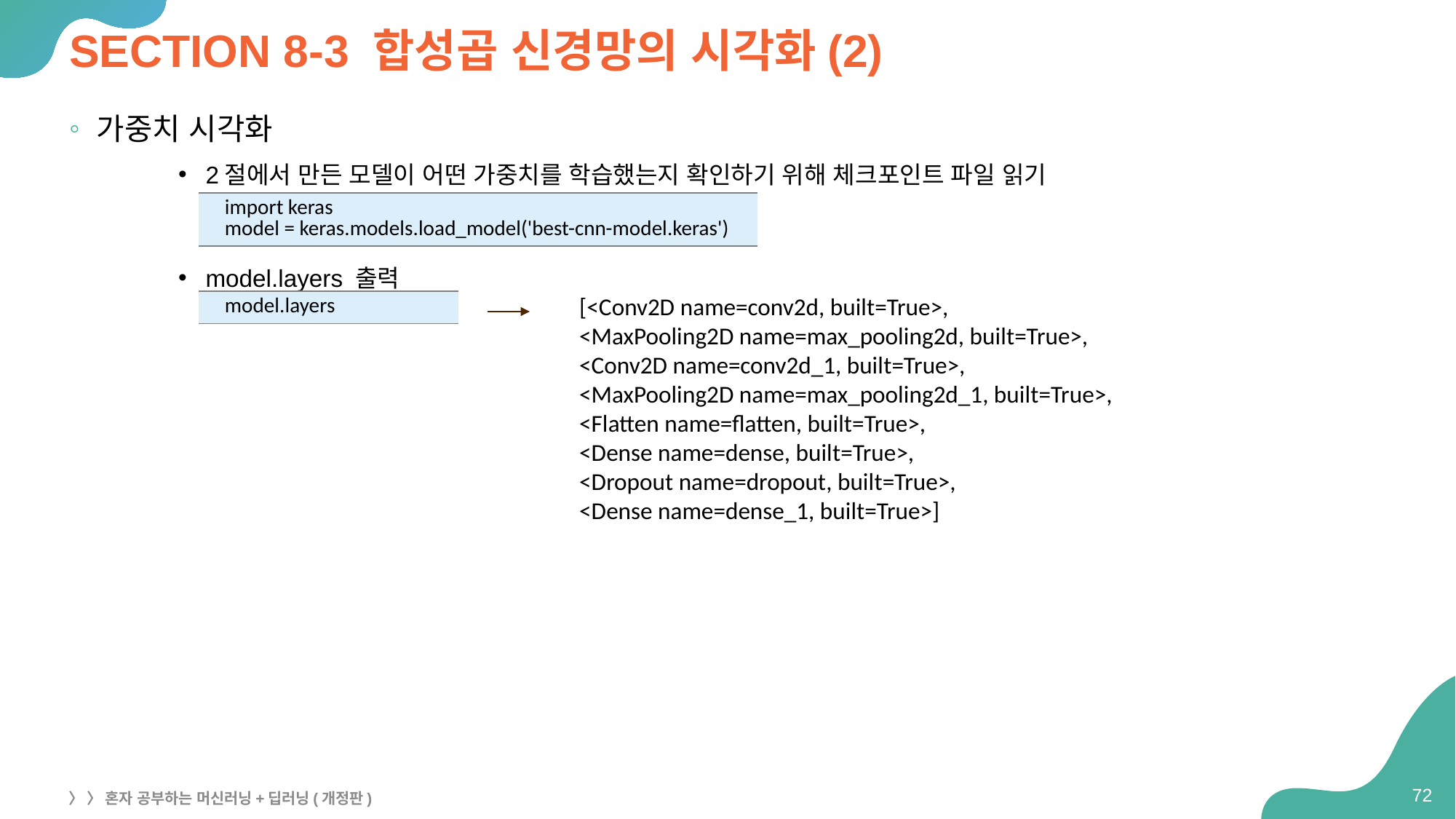

# SECTION 8-3 합성곱 신경망의 시각화(2)
가중치 시각화
2절에서 만든 모델이 어떤 가중치를 학습했는지 확인하기 위해 체크포인트 파일 읽기

model.layers 출력
| import keras model = keras.models.load\_model('best-cnn-model.keras') |
| --- |
[<Conv2D name=conv2d, built=True>,
<MaxPooling2D name=max_pooling2d, built=True>,
<Conv2D name=conv2d_1, built=True>,
<MaxPooling2D name=max_pooling2d_1, built=True>,
<Flatten name=flatten, built=True>,
<Dense name=dense, built=True>,
<Dropout name=dropout, built=True>,
<Dense name=dense_1, built=True>]
| model.layers |
| --- |
72
〉 〉 혼자 공부하는 머신러닝+딥러닝(개정판)